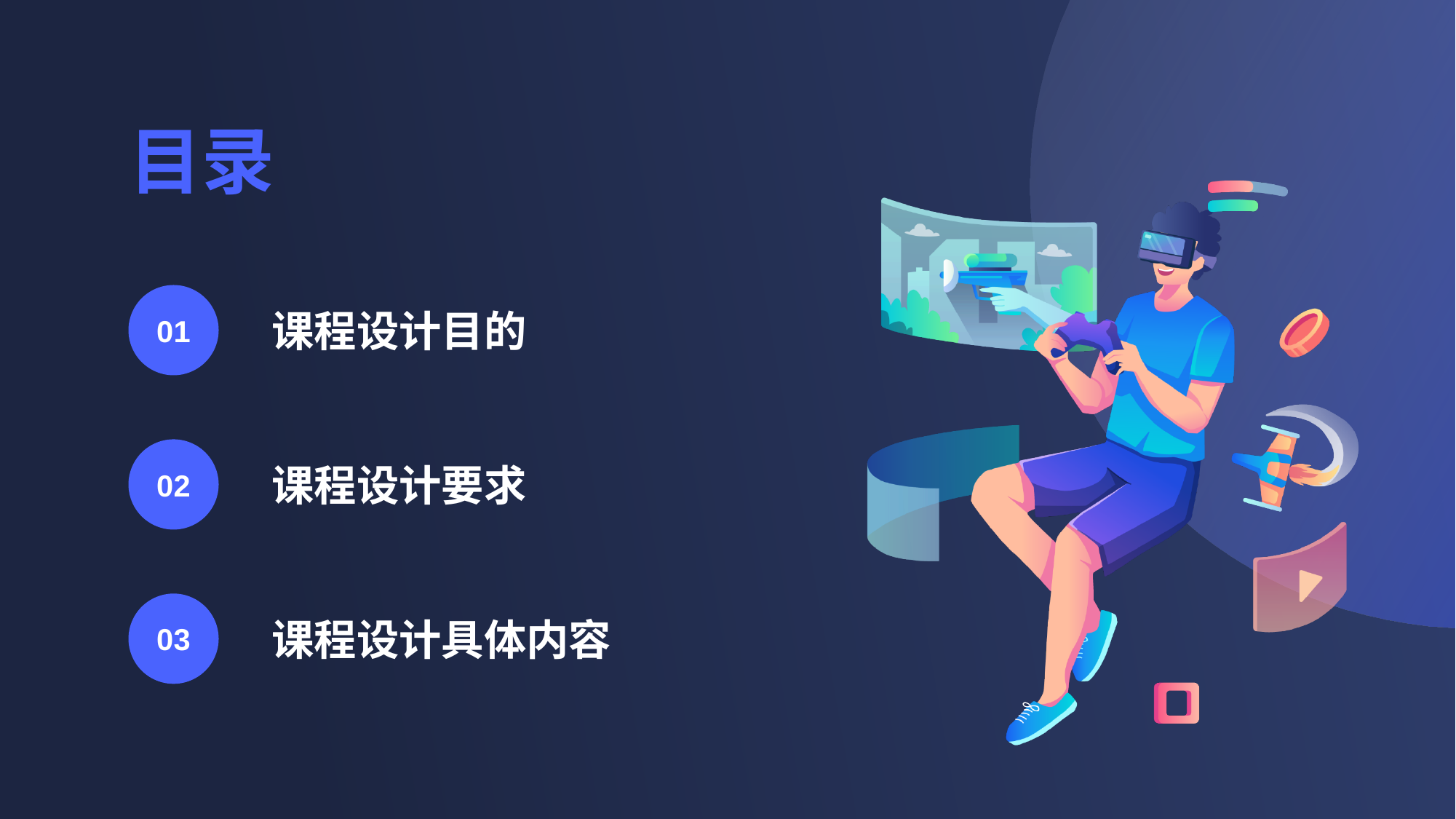

# 目录
01
课程设计目的
02
课程设计要求
03
课程设计具体内容